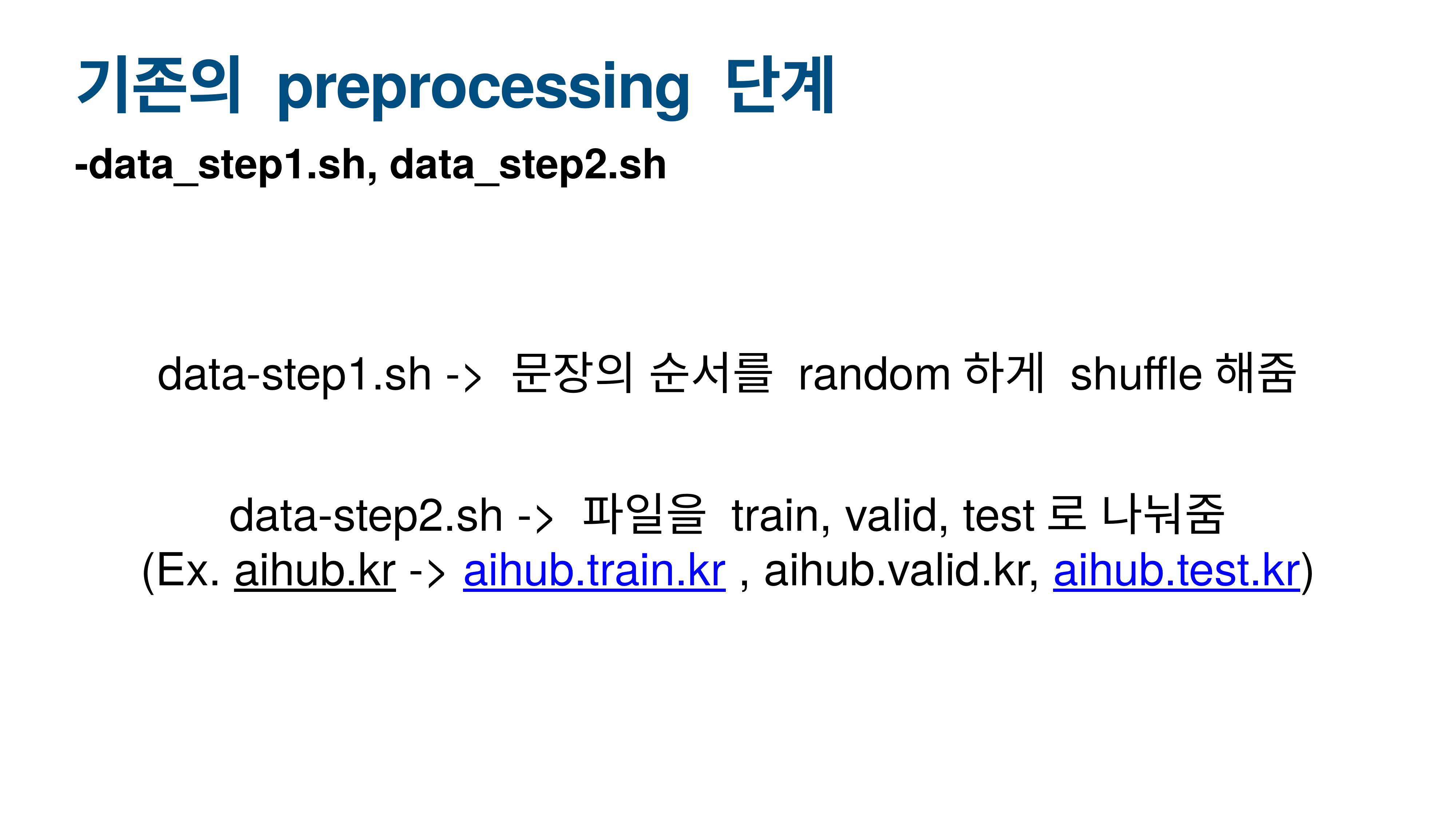

# 기존의 preprocessing 단계
-data_step1.sh, data_step2.sh
data-step1.sh -> 문장의 순서를 random하게 shuffle해줌
data-step2.sh -> 파일을 train, valid, test로 나눠줌
(Ex. aihub.kr -> aihub.train.kr , aihub.valid.kr, aihub.test.kr)